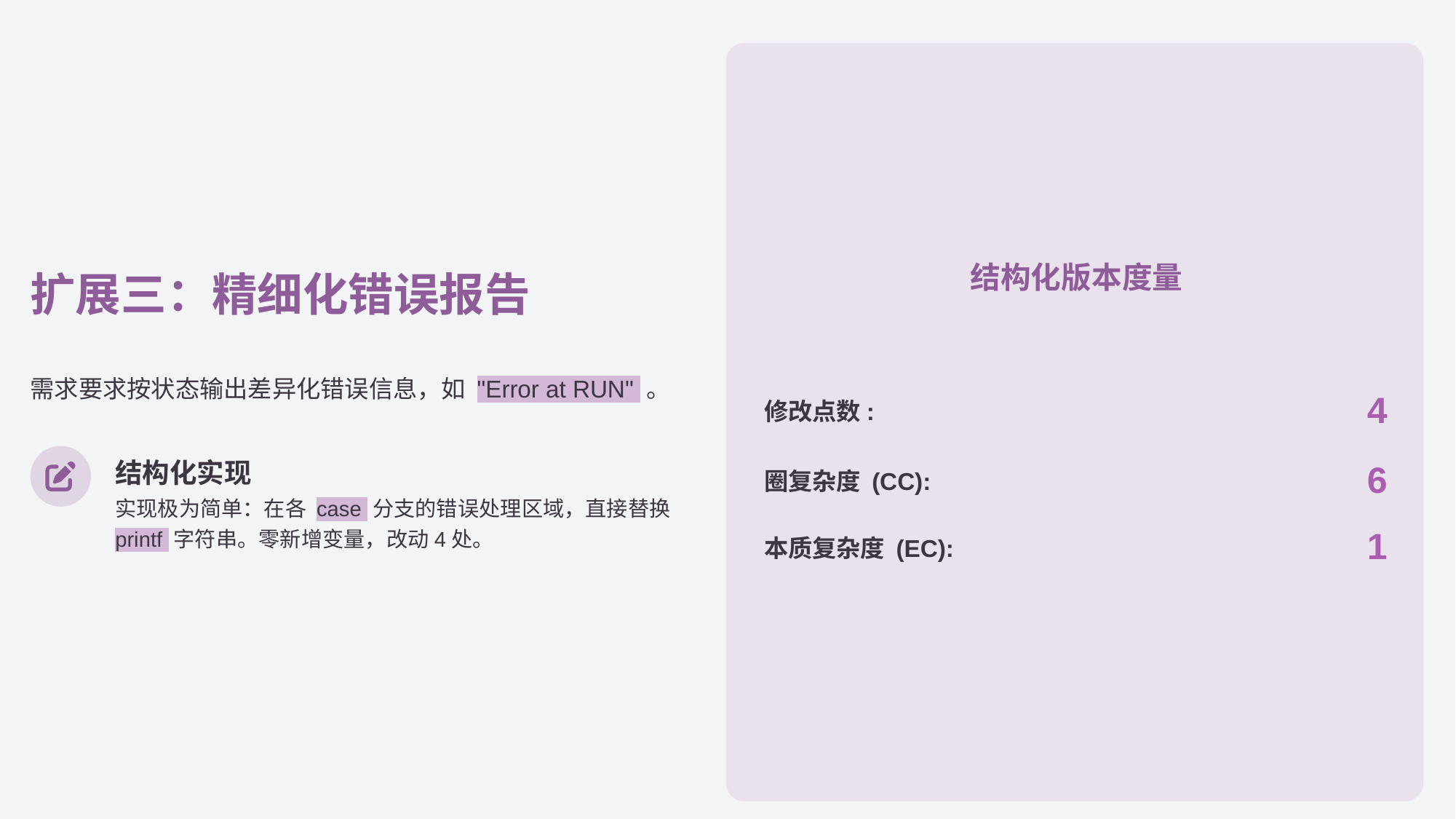

结构化版本度量
扩展三：精细化错误报告
需求要求按状态输出差异化错误信息，如 "Error at RUN" 。
4

修改点数:

结构化实现
6
圈复杂度 (CC):

实现极为简单：在各 case 分支的错误处理区域，直接替换 printf 字符串。零新增变量，改动4处。
1
本质复杂度 (EC):